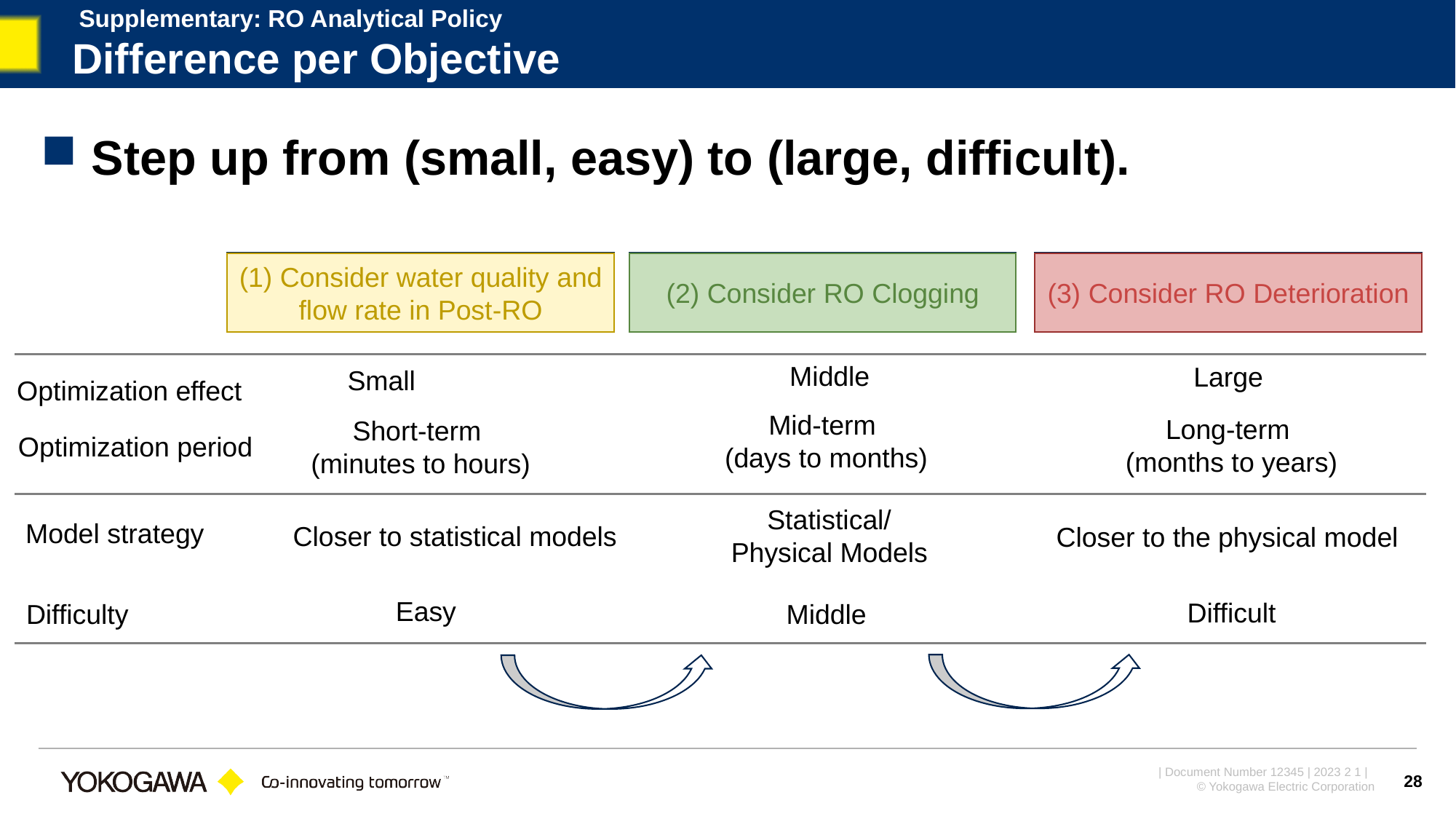

Supplementary: RO Analytical Policy
# Difference per Objective
 Step up from (small, easy) to (large, difficult).
(1) 最終水質と供給量を考慮
(2) RO膜閉塞状態も考慮
(3) RO膜劣化も考慮
(1) Consider water quality and flow rate in Post-RO
(2) Consider RO Clogging
(3) Consider RO Deterioration
Middle
Large
Small

Optimization effect
Mid-term
(days to months)
Long-term
(months to years)
Short-term
(minutes to hours)
Optimization period
Statistical/ Physical Models
Model strategy
Closer to statistical models

Closer to the physical model
Easy
Difficult
Difficulty
Middle

28